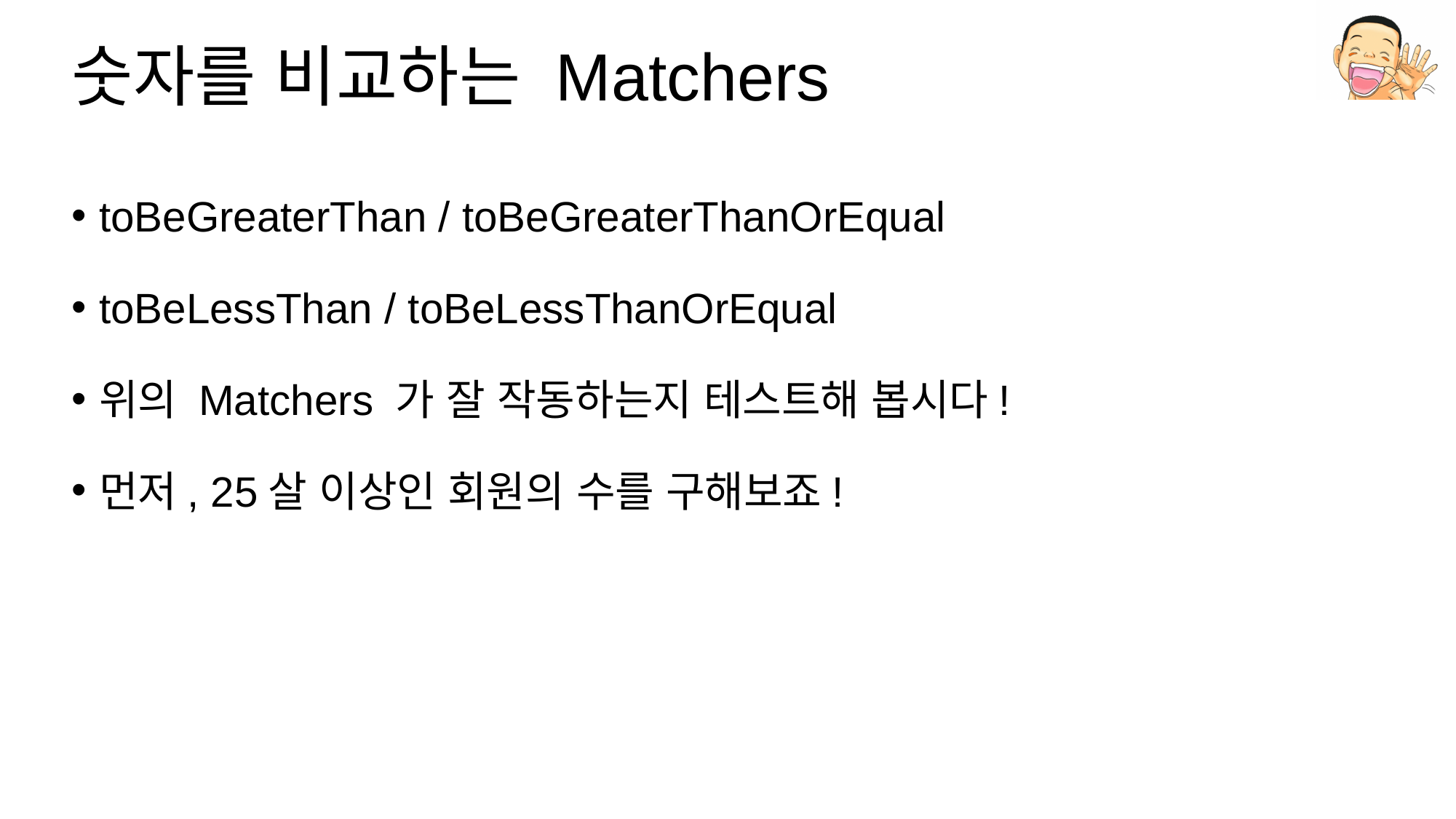

# 숫자를 비교하는 Matchers
toBeGreaterThan / toBeGreaterThanOrEqual
toBeLessThan / toBeLessThanOrEqual
위의 Matchers 가 잘 작동하는지 테스트해 봅시다!
먼저, 25살 이상인 회원의 수를 구해보죠!